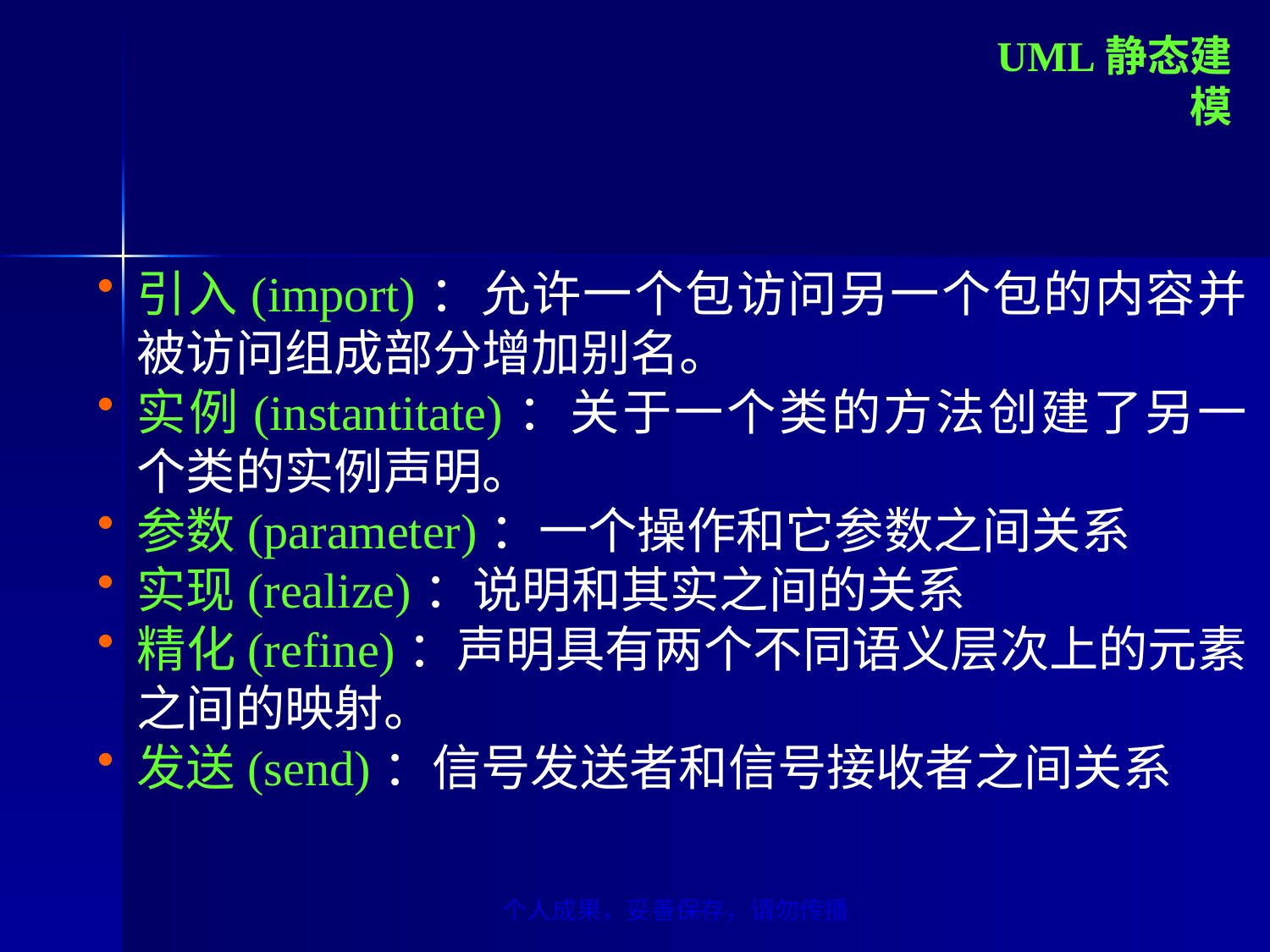

UML静态建模
引入(import)：允许一个包访问另一个包的内容并被访问组成部分增加别名。
实例(instantitate)：关于一个类的方法创建了另一个类的实例声明。
参数(parameter)：一个操作和它参数之间关系
实现(realize)：说明和其实之间的关系
精化(refine)：声明具有两个不同语义层次上的元素之间的映射。
发送(send)：信号发送者和信号接收者之间关系

个人成果，妥善保存，请勿传播